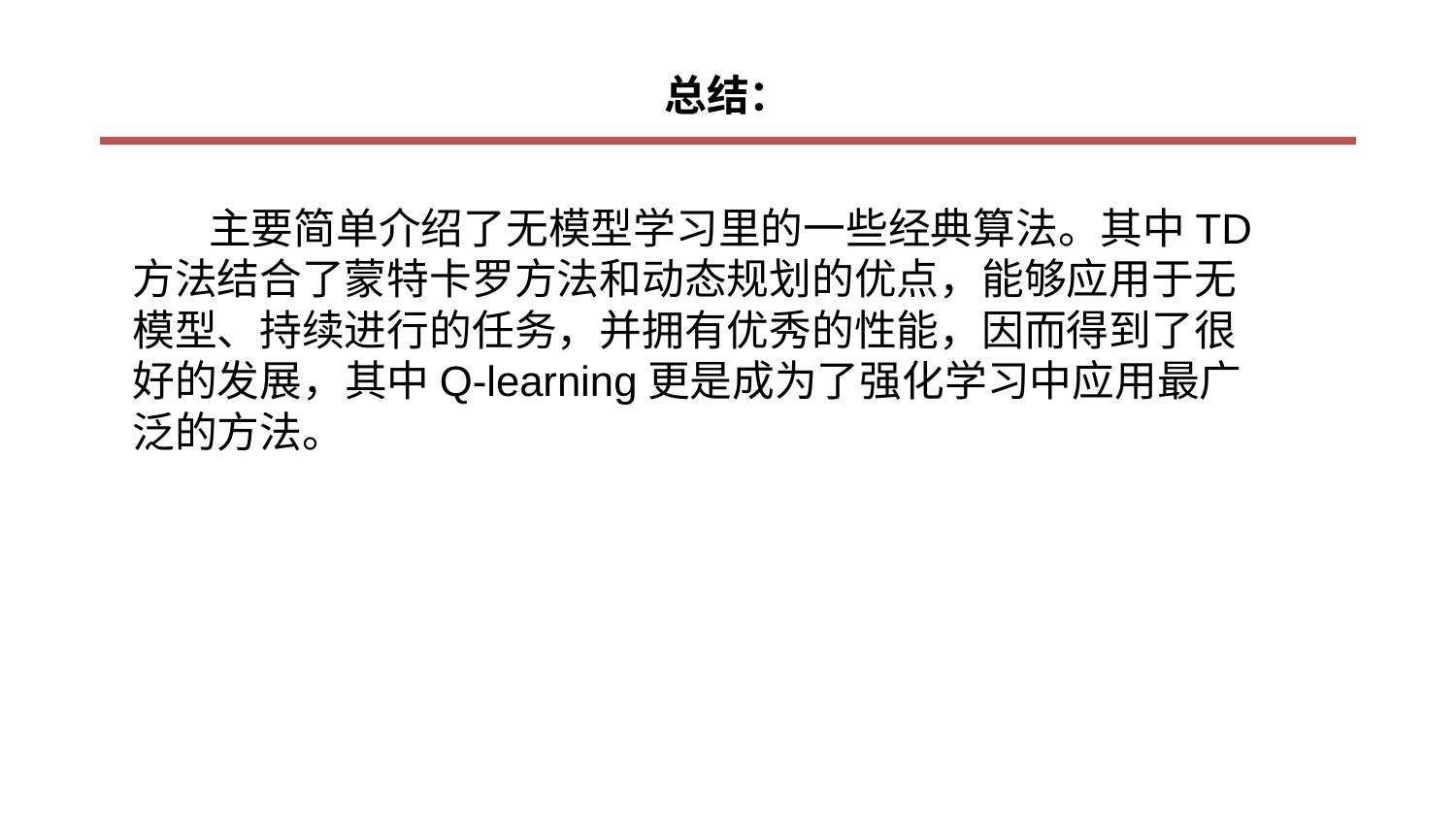

# 总结：
       主要简单介绍了无模型学习里的一些经典算法。其中TD方法结合了蒙特卡罗方法和动态规划的优点，能够应用于无模型、持续进行的任务，并拥有优秀的性能，因而得到了很好的发展，其中Q-learning更是成为了强化学习中应用最广泛的方法。